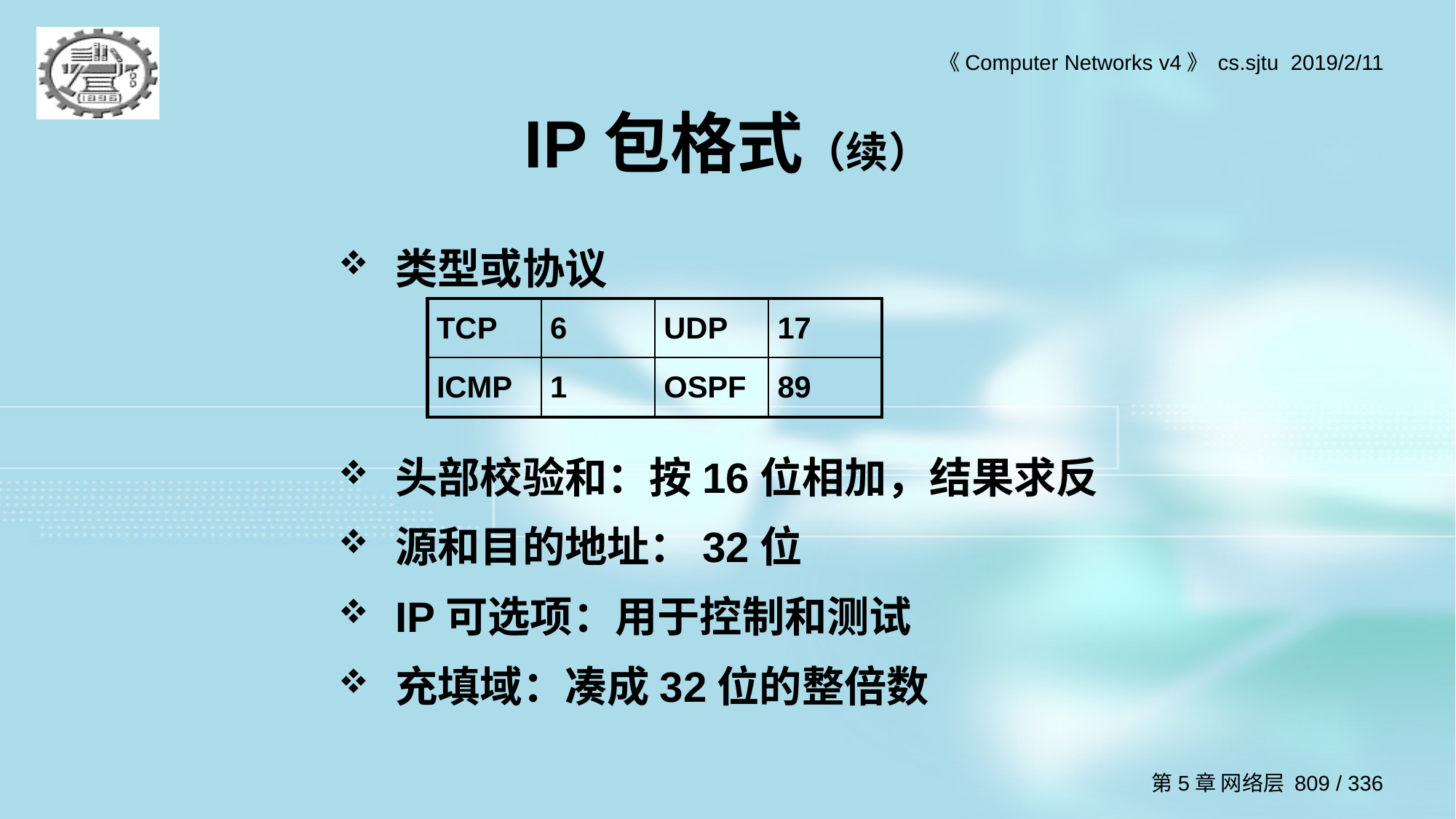

# IP包格式（续）
类型或协议

头部校验和：按16位相加，结果求反
源和目的地址：32位
IP可选项：用于控制和测试
充填域：凑成32位的整倍数
| TCP | 6 | UDP | 17 |
| --- | --- | --- | --- |
| ICMP | 1 | OSPF | 89 |